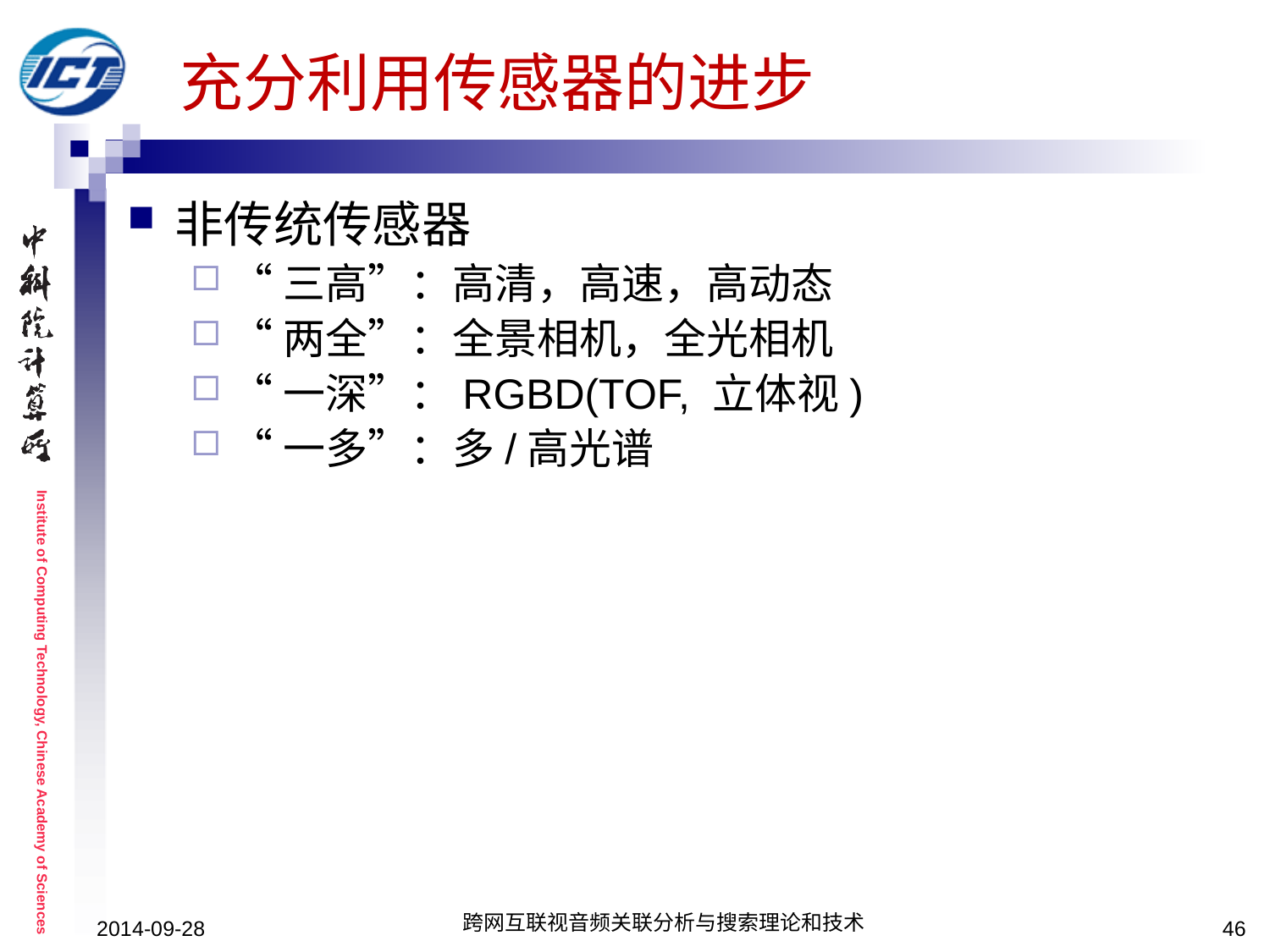

# 充分利用传感器的进步
非传统传感器
“三高”：高清，高速，高动态
“两全”：全景相机，全光相机
“一深”：RGBD(TOF, 立体视)
“一多”：多/高光谱
2014-09-28
跨网互联视音频关联分析与搜索理论和技术
46